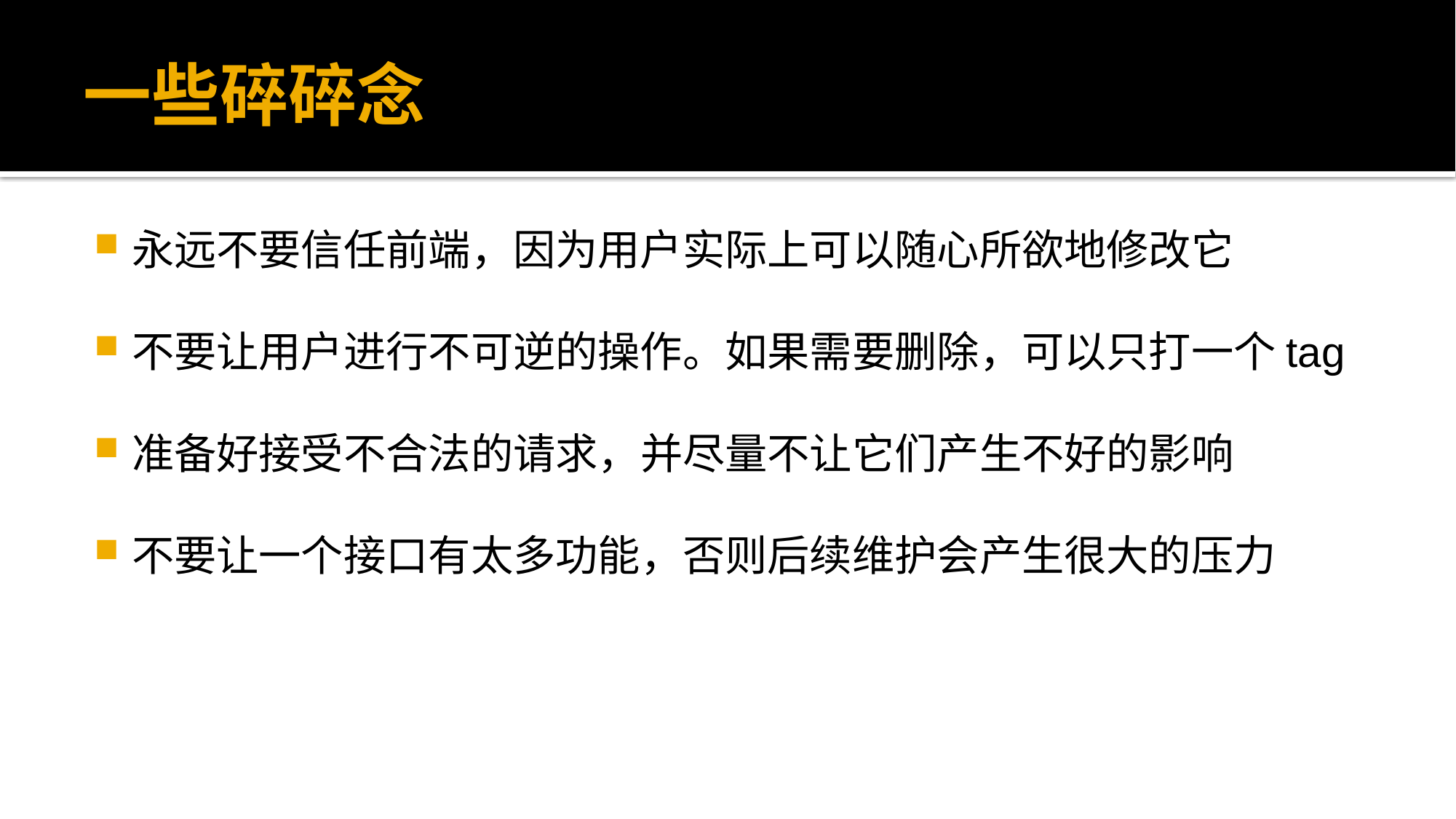

# 一些碎碎念
永远不要信任前端，因为用户实际上可以随心所欲地修改它

不要让用户进行不可逆的操作。如果需要删除，可以只打一个tag

准备好接受不合法的请求，并尽量不让它们产生不好的影响

不要让一个接口有太多功能，否则后续维护会产生很大的压力